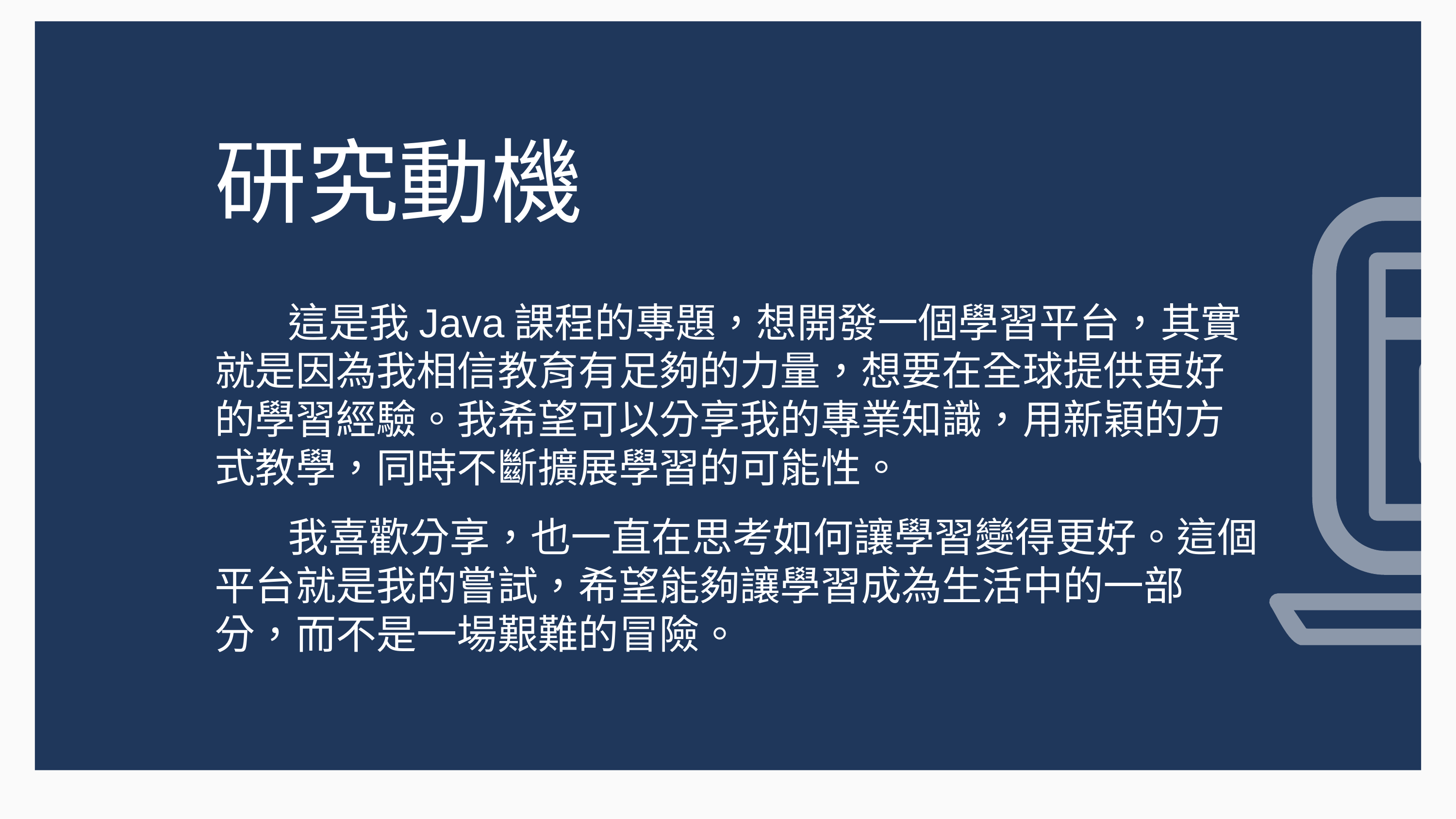

# 研究動機

       這是我Java課程的專題，想開發一個學習平台，其實就是因為我相信教育有足夠的力量，想要在全球提供更好的學習經驗。我希望可以分享我的專業知識，用新穎的方式教學，同時不斷擴展學習的可能性。
       我喜歡分享，也一直在思考如何讓學習變得更好。這個平台就是我的嘗試，希望能夠讓學習成為生活中的一部分，而不是一場艱難的冒險。